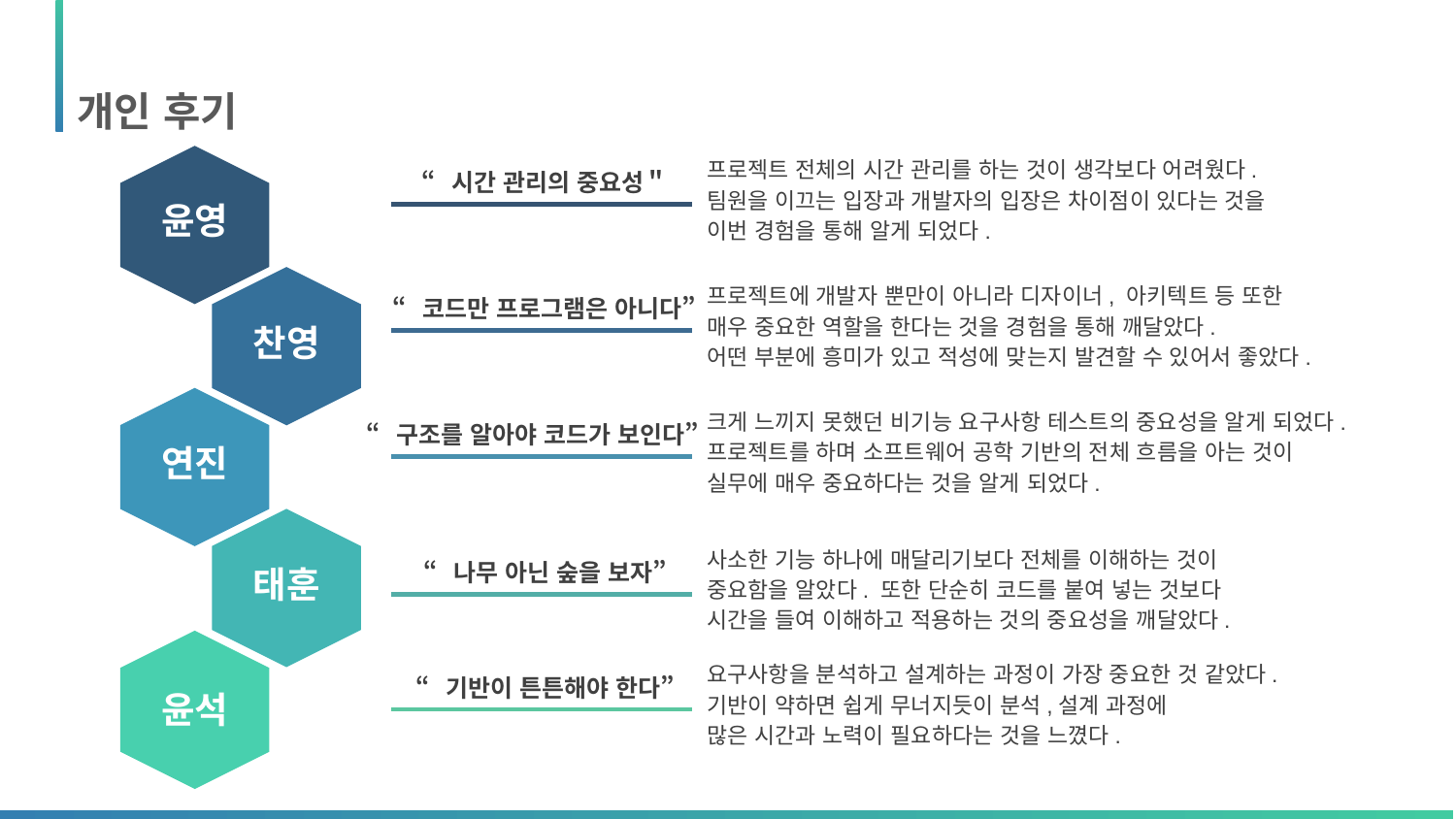

개인 후기

프로젝트 전체의 시간 관리를 하는 것이 생각보다 어려웠다.
팀원을 이끄는 입장과 개발자의 입장은 차이점이 있다는 것을
이번 경험을 통해 알게 되었다.
“시간 관리의 중요성＂

윤영

찬영
프로젝트에 개발자 뿐만이 아니라 디자이너, 아키텍트 등 또한
매우 중요한 역할을 한다는 것을 경험을 통해 깨달았다.
어떤 부분에 흥미가 있고 적성에 맞는지 발견할 수 있어서 좋았다.
“코드만 프로그램은 아니다”

연진
크게 느끼지 못했던 비기능 요구사항 테스트의 중요성을 알게 되었다.
프로젝트를 하며 소프트웨어 공학 기반의 전체 흐름을 아는 것이
실무에 매우 중요하다는 것을 알게 되었다.
“구조를 알아야 코드가 보인다”

태훈
사소한 기능 하나에 매달리기보다 전체를 이해하는 것이
중요함을 알았다. 또한 단순히 코드를 붙여 넣는 것보다
시간을 들여 이해하고 적용하는 것의 중요성을 깨달았다.
“나무 아닌 숲을 보자”

윤석
요구사항을 분석하고 설계하는 과정이 가장 중요한 것 같았다.
기반이 약하면 쉽게 무너지듯이 분석,설계 과정에
많은 시간과 노력이 필요하다는 것을 느꼈다.
“기반이 튼튼해야 한다”